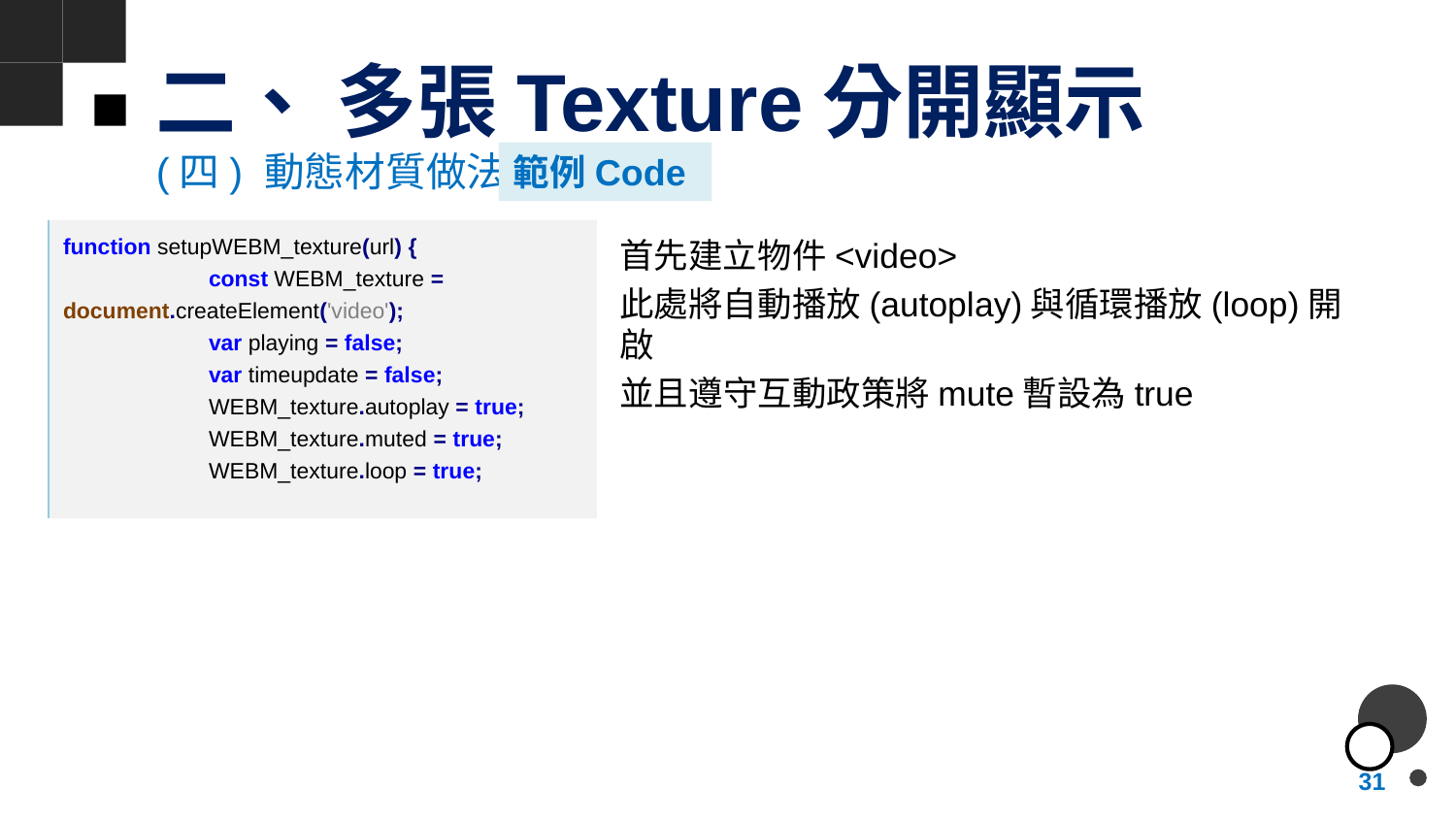

# 二、 多張Texture分開顯示
(四) 動態材質做法
範例Code
function setupWEBM_texture(url) {
	const WEBM_texture = document.createElement('video');
	var playing = false;
	var timeupdate = false;
	WEBM_texture.autoplay = true;
	WEBM_texture.muted = true;
	WEBM_texture.loop = true;
首先建立物件<video>
此處將自動播放(autoplay)與循環播放(loop)開啟
並且遵守互動政策將mute暫設為true

31